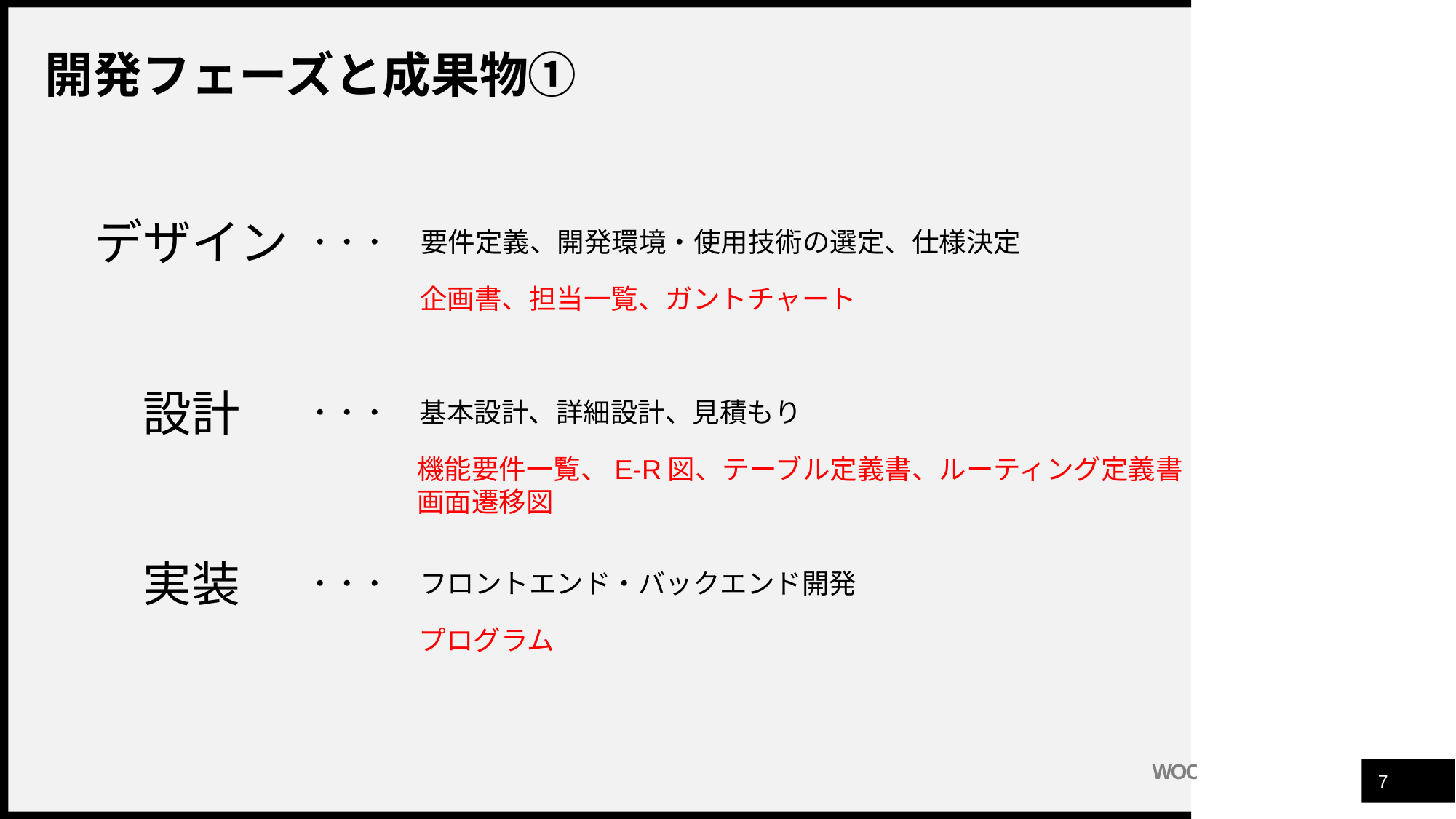

開発フェーズと成果物①
デザイン
・・・
要件定義、開発環境・使用技術の選定、仕様決定
企画書、担当一覧、ガントチャート
設計
・・・
基本設計、詳細設計、見積もり
機能要件一覧、E-R図、テーブル定義書、ルーティング定義書
画面遷移図
実装
フロントエンド・バックエンド開発
・・・
プログラム

7